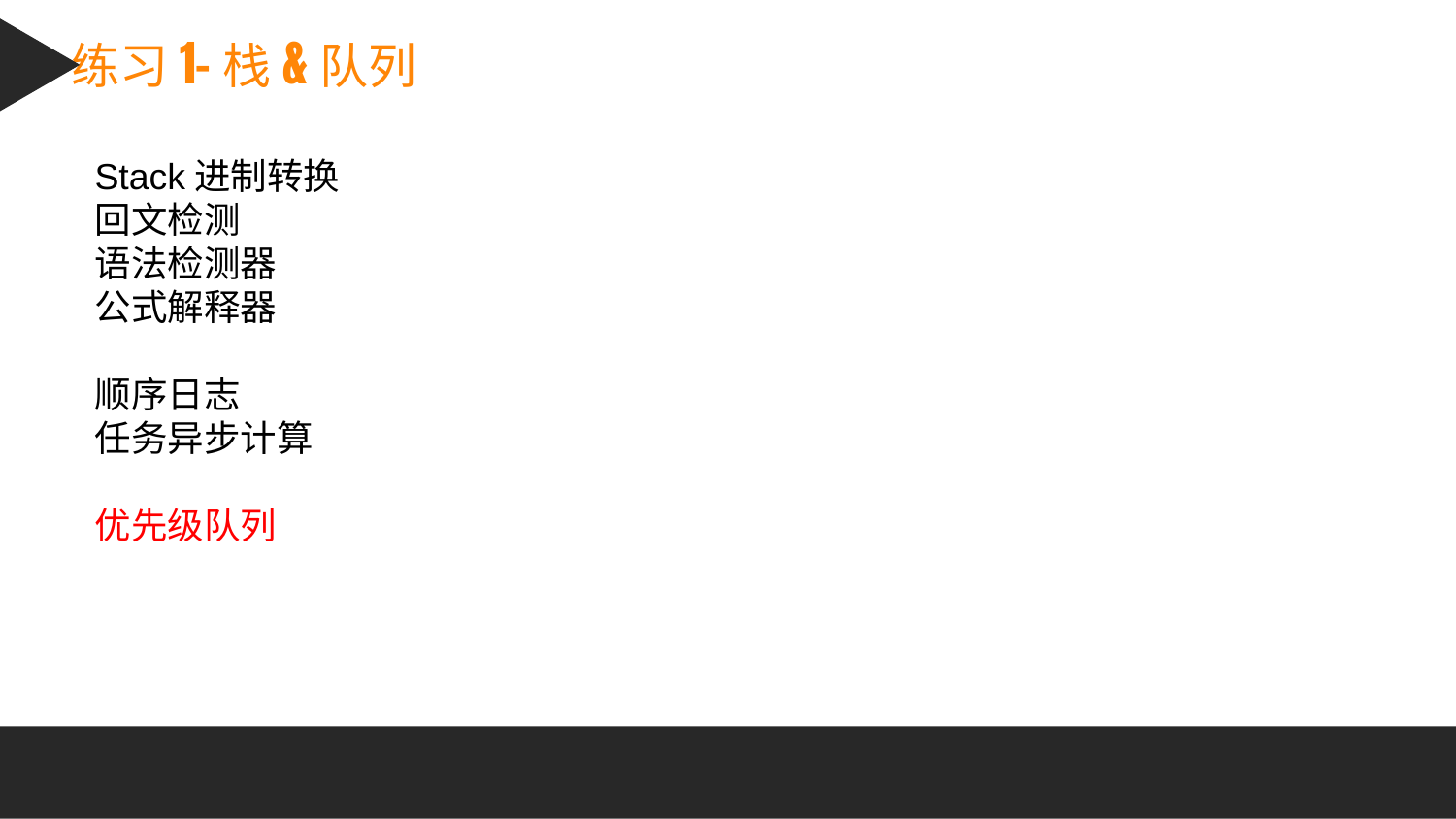

练习1-栈&队列
Stack进制转换
回文检测
语法检测器
公式解释器

顺序日志
任务异步计算

优先级队列